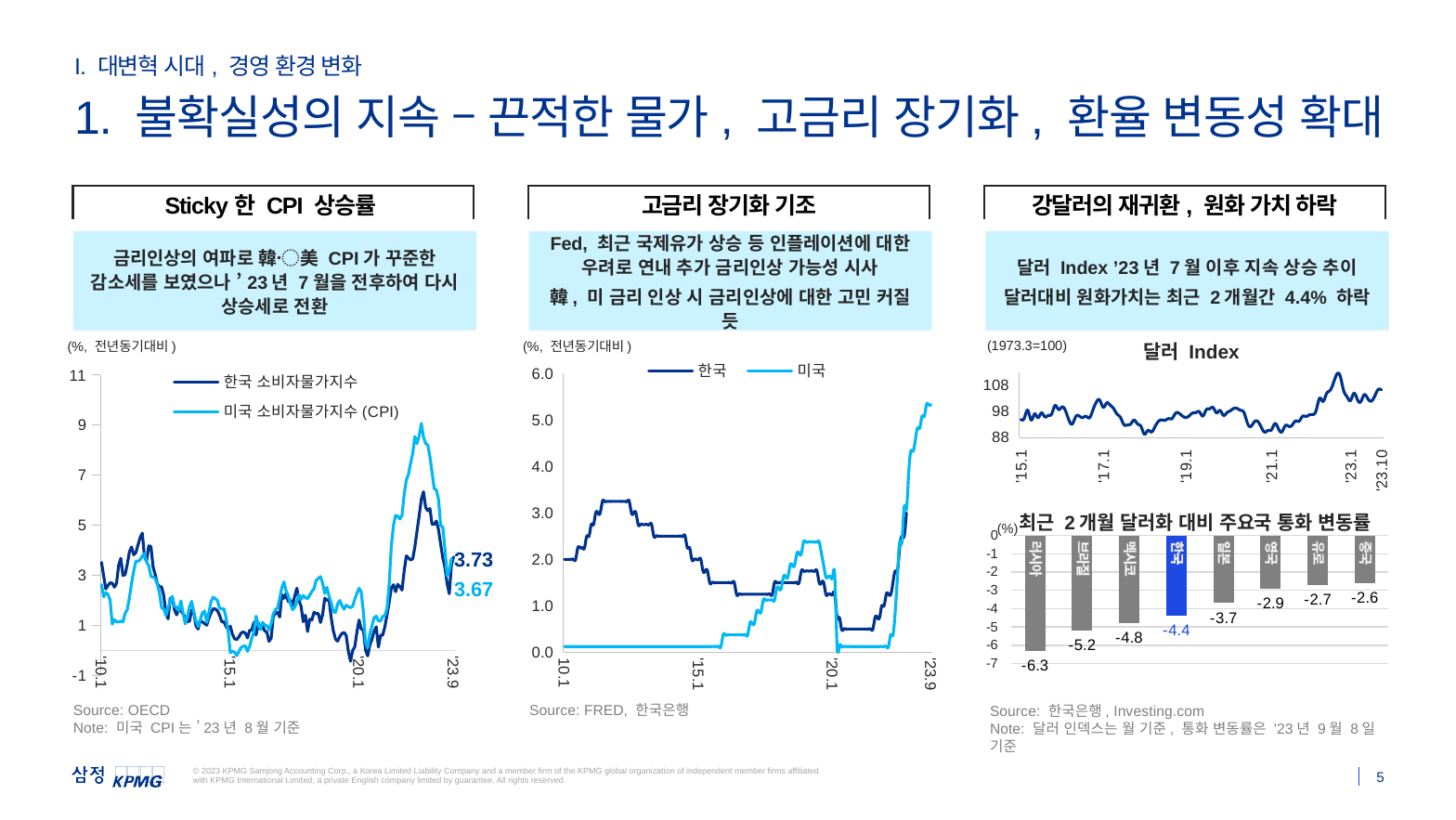

Sticky한 CPI 상승률
강달러의 재귀환, 원화 가치 하락
고금리 장기화 기조
I. 대변혁 시대, 경영 환경 변화
1. 불확실성의 지속 – 끈적한 물가, 고금리 장기화, 환율 변동성 확대
금리인상의 여파로 韓〮美 CPI가 꾸준한 감소세를 보였으나 ’23년 7월을 전후하여 다시 상승세로 전환
Fed, 최근 국제유가 상승 등 인플레이션에 대한 우려로 연내 추가 금리인상 가능성 시사
韓, 미 금리 인상 시 금리인상에 대한 고민 커질 듯
달러 Index ’23년 7월 이후 지속 상승 추이
달러대비 원화가치는 최근 2개월간 4.4% 하락

### Chart

| Category | 한국 소비자물가지수 | 미국 소비자물가지수(CPI) |
|---|---|---|
| '10.1 | 3.518496 | 2.625709 |
|  | 2.983924 | 2.143332 |
|  | 2.458154 | 2.313959 |
|  | 2.598316 | 2.236447 |
|  | 2.702058 | 2.020986 |
|  | 2.688929 | 1.053349 |
|  | 2.530742 | 1.235193 |
|  | 2.681788 | 1.148105 |
|  | 3.407571 | 1.143683 |
|  | 3.682555 | 1.172188 |
|  | 2.988718 | 1.143161 |
|  | 3.033703 | 1.495723 |
|  | 3.441084 | 1.631847 |
|  | 3.939291 | 2.107585 |
|  | 4.133215 | 2.681603 |
|  | 3.816785 | 3.163631 |
|  | 3.91162 | 3.568646 |
|  | 4.217757 | 3.558828 |
|  | 4.509708 | 3.628716 |
|  | 4.685678 | 3.771208 |
|  | 3.759002 | 3.868357 |
|  | 3.562064 | 3.5252 |
|  | 4.174625 | 3.394378 |
|  | 4.158119 | 2.962419 |
|  | 3.345868 | 2.925217 |
|  | 3.032894 | 2.871099 |
|  | 2.662543 | 2.651398 |
|  | 2.552477 | 2.30274 |
|  | 2.538633 | 1.704254 |
|  | 2.195829 | 1.663994 |
|  | 1.476105 | 1.408451 |
|  | 1.265613 | 1.692379 |
|  | 2.087839 | 1.991282 |
|  | 2.090704 | 2.162344 |
|  | 1.631431 | 1.764134 |
|  | 1.426072 | 1.741022 |
|  | 1.628636 | 1.594865 |
|  | 1.583177 | 1.977924 |
|  | 1.460475 | 1.473896 |
|  | 1.329622 | 1.063085 |
|  | 1.148536 | 1.361965 |
|  | 1.168716 | 1.754417 |
|  | 1.615408 | 1.960682 |
|  | 1.505634 | 1.518368 |
|  | 0.9804134 | 1.184925 |
|  | 0.860958 | 0.9636127 |
|  | 1.200943 | 1.237072 |
|  | 1.143477 | 1.501736 |
|  | 1.08058 | 1.578947 |
|  | 1.01249 | 1.126349 |
|  | 1.292065 | 1.512203 |
|  | 1.498551 | 1.952858 |
|  | 1.665535 | 2.127111 |
|  | 1.658937 | 2.072341 |
|  | 1.589728 | 1.992329 |
|  | 1.408224 | 1.699611 |
|  | 1.146448 | 1.657919 |
|  | 1.149956 | 1.66434 |
|  | 0.9654624 | 1.322355 |
|  | 0.8334317 | 0.7564933 |
| '15.1 | 0.9740745 | -0.08934832 |
|  | 0.6458821 | -0.0251298 |
|  | 0.4705108 | -0.07363739 |
|  | 0.4362409 | -0.1995174 |
|  | 0.5520881 | -0.03993275 |
|  | 0.7013412 | 0.1237712 |
|  | 0.7352785 | 0.1695698 |
|  | 0.7001513 | 0.1950793 |
|  | 0.503757 | -0.03612975 |
|  | 0.8078128 | 0.1705744 |
|  | 0.8200819 | 0.5017976 |
|  | 1.131843 | 0.7295198 |
|  | 0.6223387 | 1.373087 |
|  | 1.113261 | 1.0178 |
|  | 0.8425303 | 0.8525362 |
|  | 1.001849 | 1.12511 |
|  | 0.7798504 | 1.019323 |
|  | 0.7396559 | 0.9973265 |
|  | 0.3691628 | 0.8271388 |
|  | 0.4873284 | 1.062875 |
|  | 1.348904 | 1.463784 |
|  | 1.487901 | 1.635988 |
|  | 1.530817 | 1.692537 |
|  | 1.337962 | 2.074622 |
|  | 2.240843 | 2.500042 |
|  | 2.082811 | 2.737958 |
|  | 2.276897 | 2.380612 |
|  | 1.955573 | 2.19969 |
|  | 2.003555 | 1.874878 |
|  | 1.806278 | 1.633488 |
|  | 2.167011 | 1.727978 |
|  | 2.488581 | 1.938974 |
|  | 2.000062 | 2.232964 |
|  | 1.761795 | 2.041129 |
|  | 1.153403 | 2.202583 |
|  | 1.407486 | 2.109082 |
|  | 0.7600189 | 2.070508 |
|  | 1.252663 | 2.211795 |
|  | 1.2156 | 2.359711 |
|  | 1.528088 | 2.462744 |
|  | 1.469051 | 2.801012 |
|  | 1.480408 | 2.871548 |
|  | 1.118986 | 2.949515 |
|  | 1.431806 | 2.69918 |
|  | 2.087153 | 2.276972 |
|  | 2.002508 | 2.52247 |
|  | 2.037043 | 2.176601 |
|  | 1.320395 | 1.910159 |
|  | 0.7930198 | 1.551235 |
|  | 0.4612817 | 1.520135 |
|  | 0.3746797 | 1.862523 |
|  | 0.555943 | 1.99644 |
|  | 0.6799422 | 1.790228 |
|  | 0.720801 | 1.648485 |
|  | 0.6055381 | 1.811465 |
|  | -0.03720014 | 1.74978 |
|  | -0.4260584 | 1.711305 |
|  | 0.0 | 1.764043 |
|  | 0.1520185 | 2.051278 |
|  | 0.7384734 | 2.28513 |
| '20.1 | 1.219611 | 2.486572 |
|  | 0.8548902 | 2.334874 |
|  | 0.8262628 | 1.539327 |
|  | 0.01909912 | 0.3290967 |
|  | -0.2127403 | 0.1179264 |
|  | 0.2201204 | 0.6457331 |
|  | 0.4466311 | 0.9860818 |
|  | 0.7694242 | 1.309645 |
|  | 0.9479528 | 1.371325 |
|  | 0.138943 | 1.182066 |
|  | 0.6121772 | 1.174536 |
|  | 0.6127217 | 1.362005 |
|  | 0.9491458 | 1.39977 |
|  | 1.417732 | 1.676215 |
|  | 1.901141 | 2.619762 |
|  | 2.492462 | 4.159695 |
|  | 2.624698 | 4.992707 |
|  | 2.346806 | 5.391451 |
|  | 2.639767 | 5.365475 |
|  | 2.555145 | 5.251272 |
|  | 2.41215 | 5.390349 |
|  | 3.164304 | 6.221869 |
|  | 3.776601 | 6.809003 |
|  | 3.697797 | 7.036403 |
|  | 3.612431 | 7.479873 |
|  | 3.662138 | 7.871064 |
|  | 4.143755 | 8.542456 |
|  | 4.775446 | 8.25863 |
|  | 5.399314 | 8.581511 |
|  | 6.046056 | 9.059758 |
|  | 6.336789 | 8.524815 |
|  | 5.712895 | 8.262692 |
|  | 5.583018 | 8.20167 |
|  | 5.670053 | 7.745427 |
|  | 5.03514 | 7.110323 |
|  | 5.036524 | 6.454401 |
|  | 5.167638 | 6.410147 |
|  | 4.824311 | 6.035613 |
|  | 4.242881 | 4.984974 |
|  | 3.696771 | 4.93032 |
|  | 3.319078 | 4.047609 |
|  | 2.679727 | 2.969178 |
|  | 2.262277 | 3.17778 |
|  | 3.415577 | 3.665112 |
| '23.9 | 3.73 | None |

[unsupported chart]

(1973.3=100)
(%, 전년동기대비)
(%, 전년동기대비)
달러 Index

### Chart

| Category | 달러인덱스 |
|---|---|
| '15.1 | 94.8 |
|  | 95.32 |
|  | 98.36 |
|  | 94.6 |
|  | 96.91 |
|  | 95.49 |
|  | 97.34 |
|  | 95.82 |
|  | 96.35 |
|  | 96.95 |
|  | 100.17 |
|  | 98.63 |
|  | 99.61 |
|  | 98.21 |
|  | 94.59 |
|  | 93.08 |
|  | 95.89 |
|  | 96.14 |
|  | 95.53 |
|  | 96.02 |
|  | 95.46 |
|  | 98.44 |
|  | 101.5 |
|  | 102.21 |
| '17.1 | 99.51 |
|  | 101.12 |
|  | 100.35 |
|  | 99.05 |
|  | 96.92 |
|  | 95.63 |
|  | 92.86 |
|  | 92.67 |
|  | 93.08 |
|  | 94.55 |
|  | 93.05 |
|  | 92.12 |
|  | 89.13 |
|  | 90.61 |
|  | 89.97 |
|  | 91.84 |
|  | 93.99 |
|  | 94.64 |
|  | 94.49 |
|  | 95.14 |
|  | 95.13 |
|  | 97.13 |
|  | 97.27 |
|  | 96.17 |
| '19.1 | 95.58 |
|  | 96.16 |
|  | 97.28 |
|  | 97.48 |
|  | 97.75 |
|  | 96.13 |
|  | 98.52 |
|  | 98.92 |
|  | 99.38 |
|  | 97.35 |
|  | 98.27 |
|  | 96.39 |
|  | 97.39 |
|  | 98.13 |
|  | 99.05 |
|  | 99.02 |
|  | 98.34 |
|  | 97.39 |
|  | 93.35 |
|  | 92.14 |
|  | 93.89 |
|  | 94.04 |
|  | 91.87 |
|  | 89.94 |
|  | 90.58 |
| '21.1 | 90.88 |
|  | 93.23 |
|  | 91.28 |
|  | 90.03 |
|  | 92.44 |
|  | 92.17 |
|  | 92.63 |
|  | 94.23 |
|  | 94.12 |
|  | 95.99 |
|  | 95.97 |
|  | 96.54 |
|  | 96.71 |
|  | 98.31 |
|  | 102.96 |
|  | 101.75 |
|  | 104.68 |
|  | 105.9 |
|  | 108.7 |
|  | 112.12 |
|  | 111.53 |
|  | 105.95 |
|  | 103.52 |
| '23.1 | 102.1 |
|  | 104.87 |
|  | 102.51 |
|  | 101.66 |
|  | 104.33 |
|  | 102.91 |
|  | 101.86 |
|  | 103.62 |
|  | 106.22 |
| '23.10 | 106.21 |
최근 2개월 달러화 대비 주요국 통화 변동률
(%)

### Chart

| Category | ll |
|---|---|
| 러시아 | -6.3 |
| 브라질 | -5.2 |
| 멕시코 | -4.8 |
| 한국 | -4.4 |
| 일본 | -3.7 |
| 영국 | -2.9 |
| 유로 | -2.7 |
| 중국 | -2.6 |
3.73
3.67
Source: OECD
Note: 미국 CPI는 ’23년 8월 기준
Source: FRED, 한국은행
Source: 한국은행, Investing.com
Note: 달러 인덱스는 월 기준, 통화 변동률은 '23년 9월 8일 기준